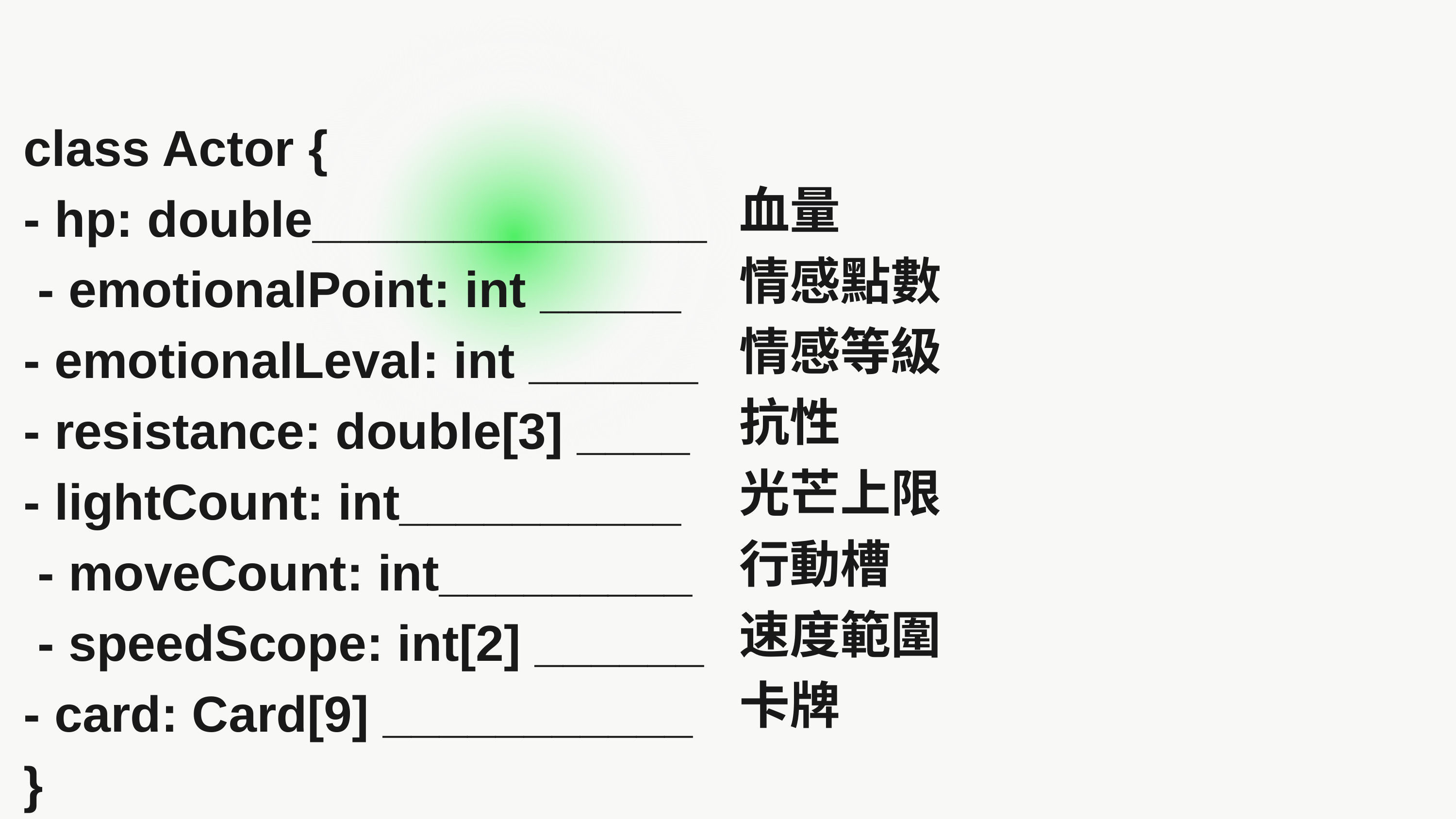

class Actor {
- hp: double______________
 - emotionalPoint: int _____
- emotionalLeval: int ______
- resistance: double[3] ____
- lightCount: int__________
 - moveCount: int_________
 - speedScope: int[2] ______
- card: Card[9] ___________
}
血量
情感點數
情感等級
抗性
光芒上限
行動槽
速度範圍
卡牌